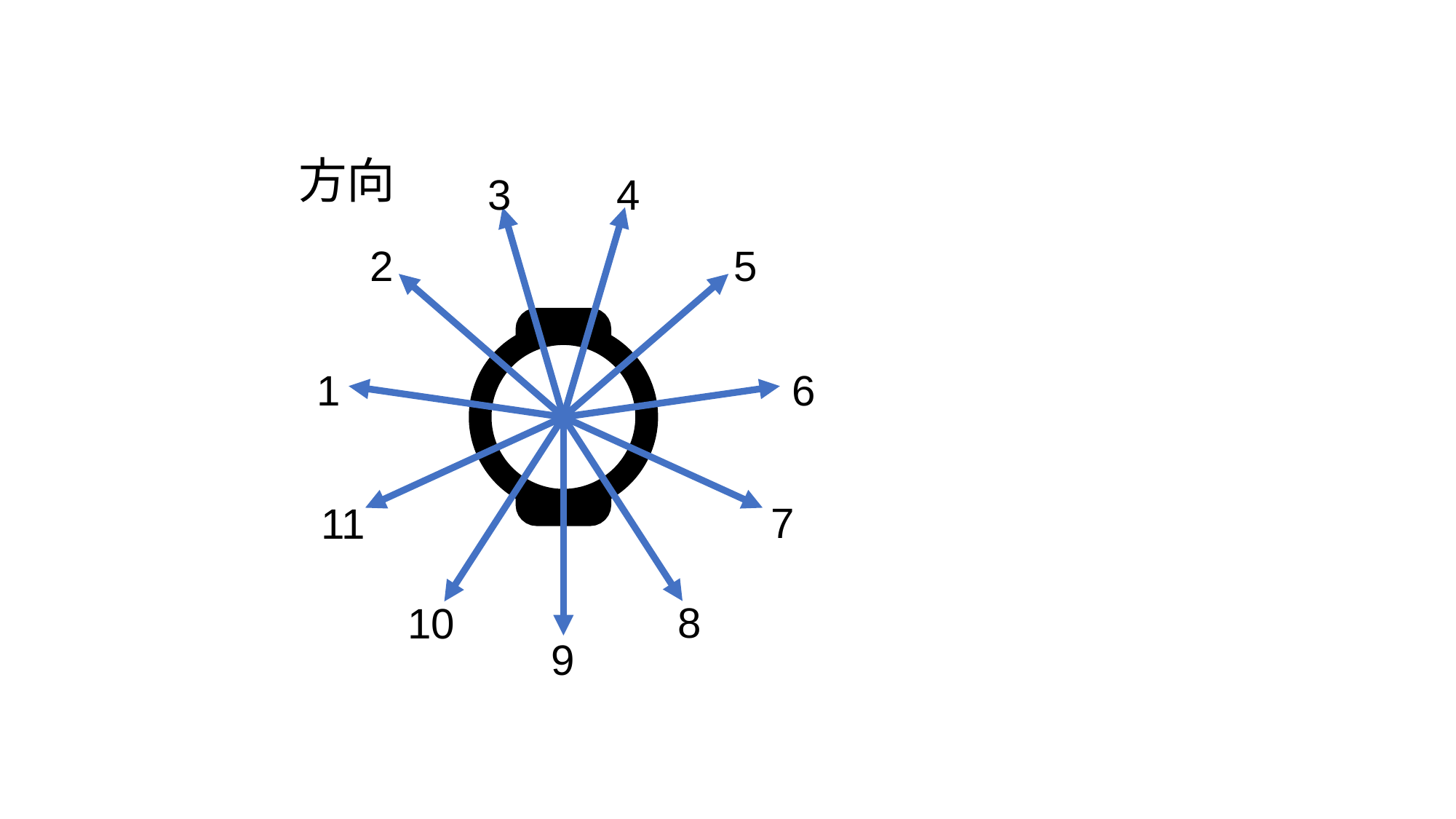

方向
3
4

2
5
1
 6
7
11
8
10
9